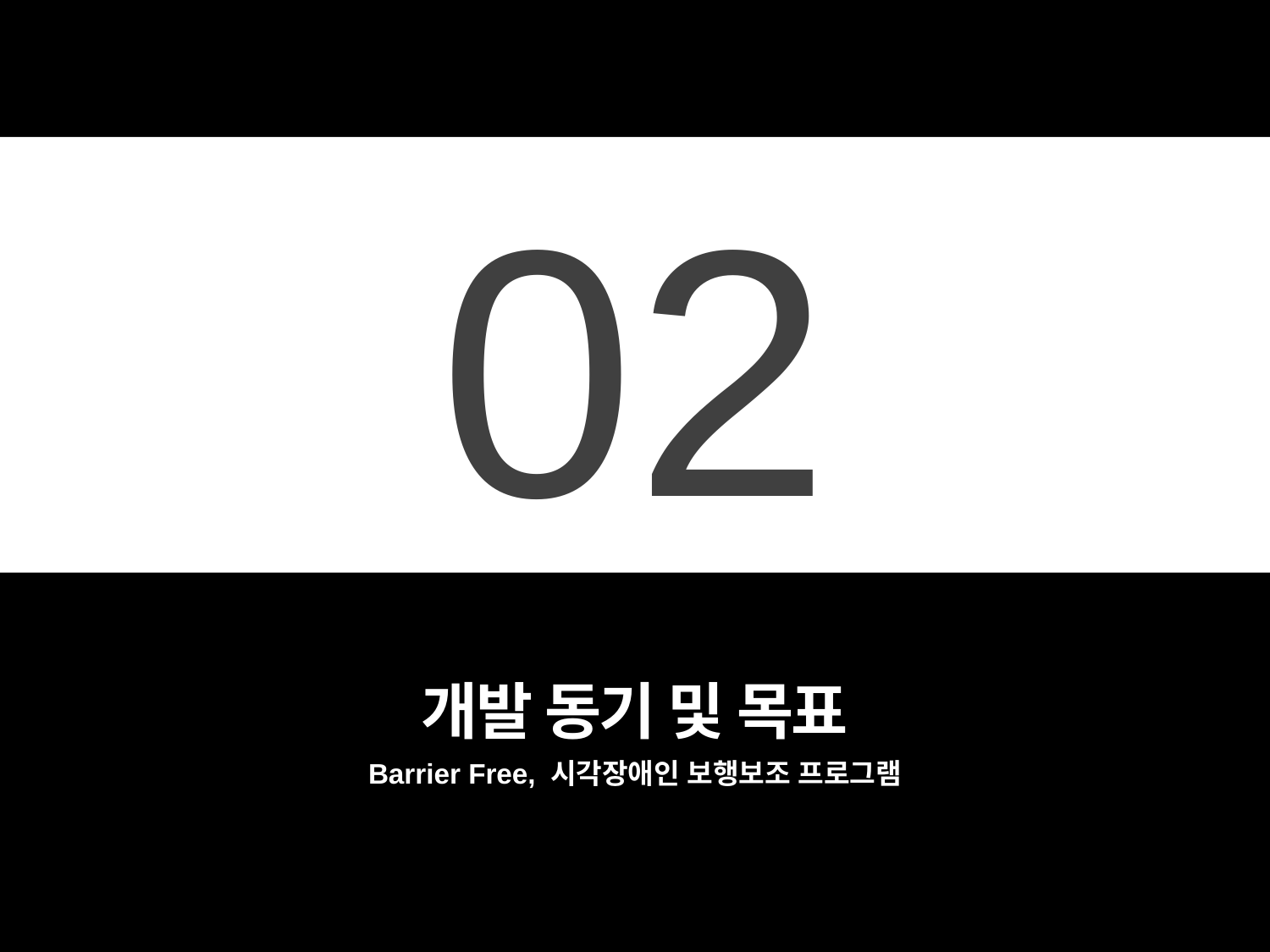

02
개발 동기 및 목표
Barrier Free, 시각장애인 보행보조 프로그램